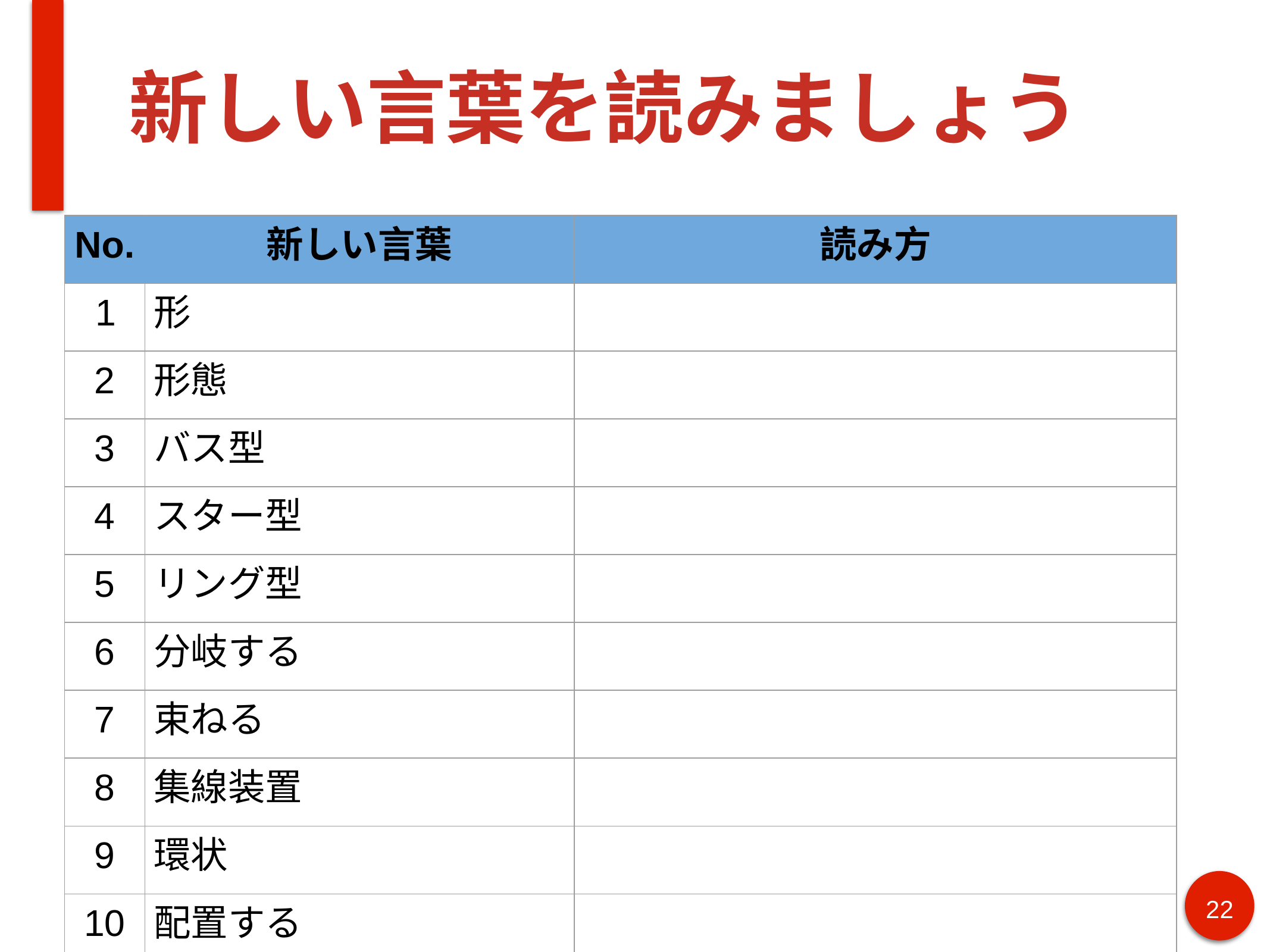

# 新しい言葉を読みましょう
| No. | 新しい言葉 | 読み方 |
| --- | --- | --- |
| 1 | 形 |  |
| 2 | 形態 |  |
| 3 | バス型 |  |
| 4 | スター型 |  |
| 5 | リング型 |  |
| 6 | 分岐する |  |
| 7 | 束ねる |  |
| 8 | 集線装置 |  |
| 9 | 環状 |  |
| 10 | 配置する |  |
22